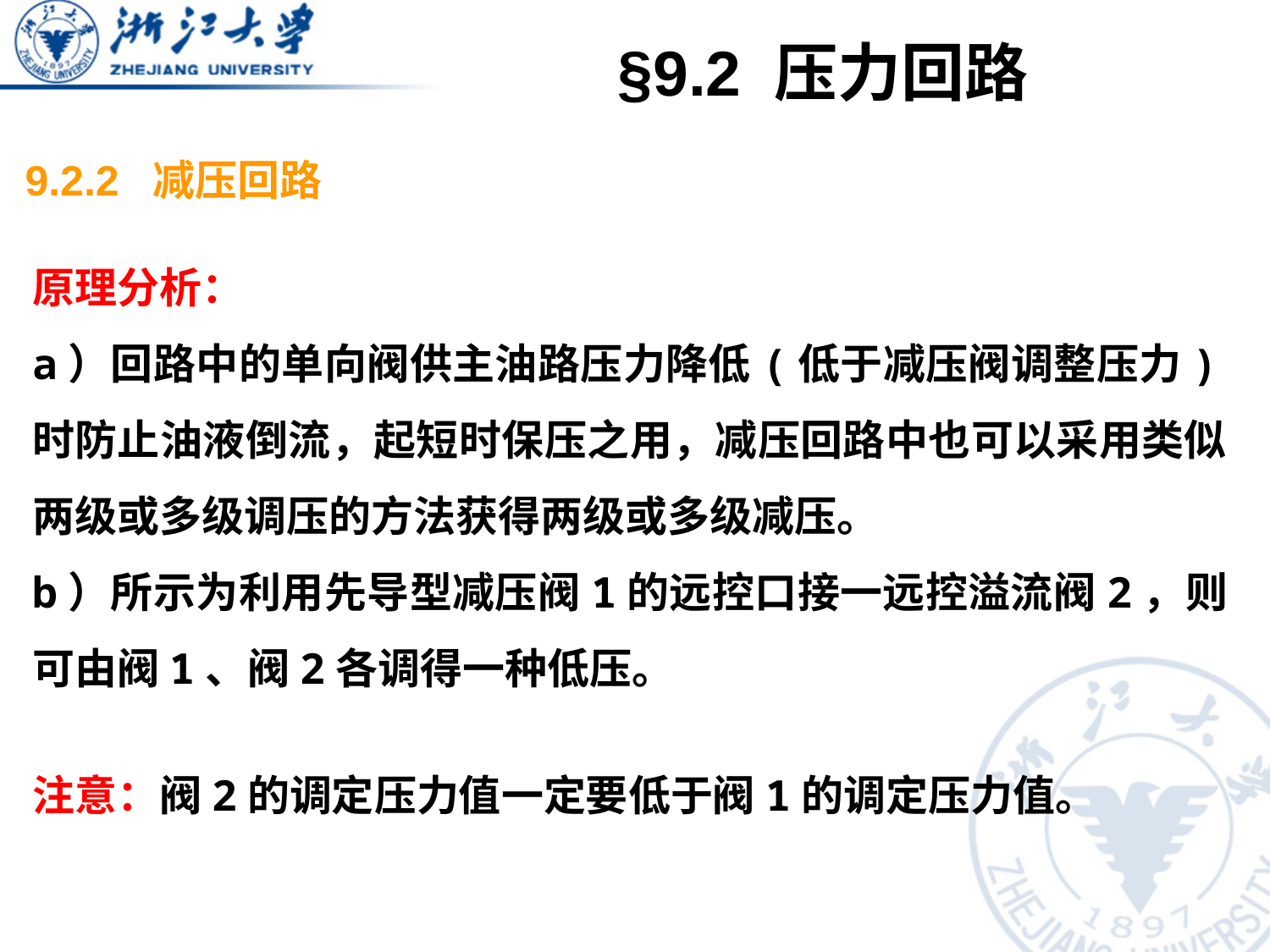

§9.2 压力回路
9.2.2  减压回路
原理分析：
a）回路中的单向阀供主油路压力降低(低于减压阀调整压力)时防止油液倒流，起短时保压之用，减压回路中也可以采用类似两级或多级调压的方法获得两级或多级减压。
b）所示为利用先导型减压阀1的远控口接一远控溢流阀2，则可由阀1、阀2各调得一种低压。

注意：阀2的调定压力值一定要低于阀1的调定压力值。